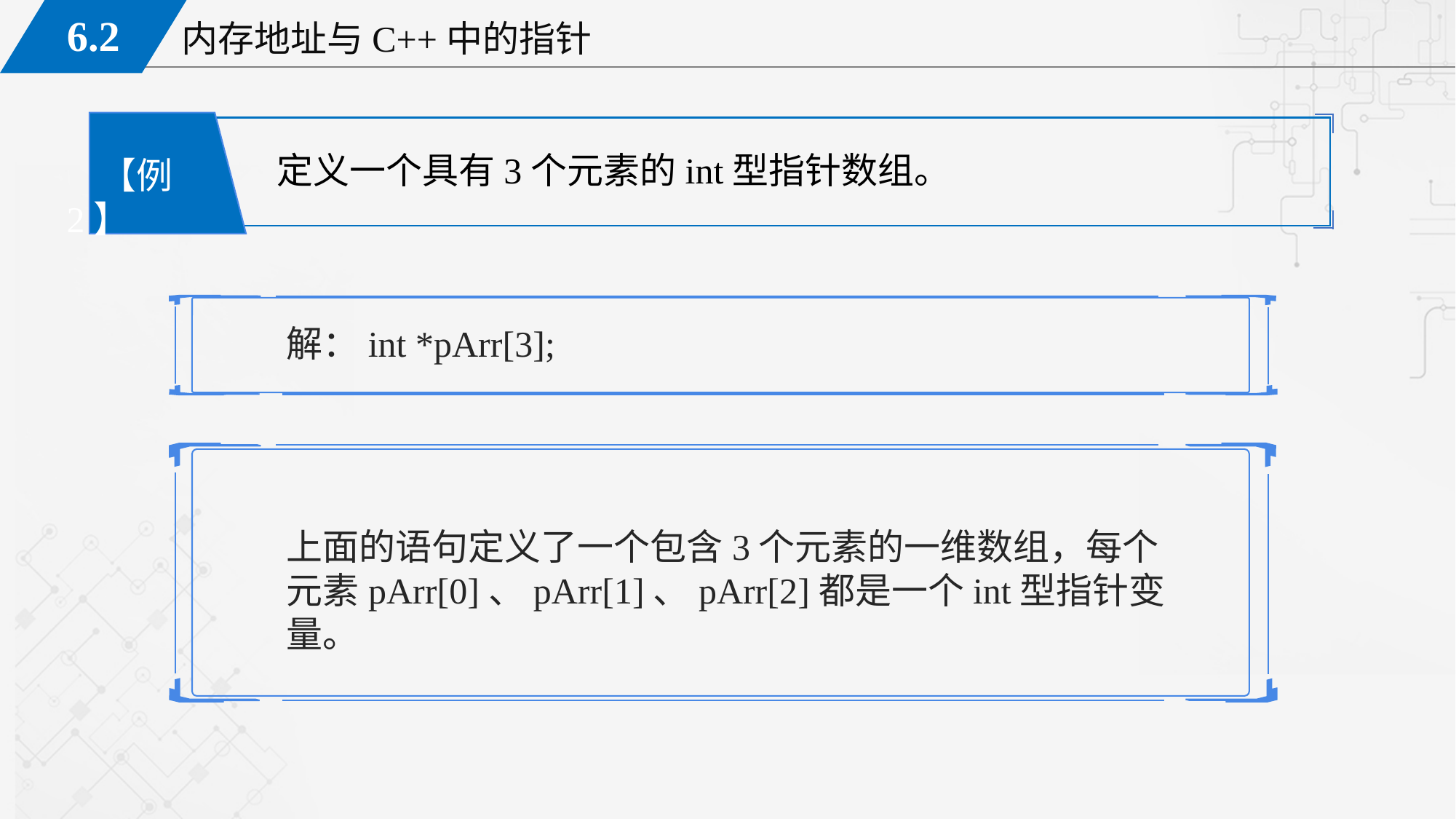

定义一个具有3个元素的int型指针数组。
   【例2】

解：int *pArr[3];

上面的语句定义了一个包含3个元素的一维数组，每个元素pArr[0]、pArr[1]、pArr[2]都是一个int型指针变量。